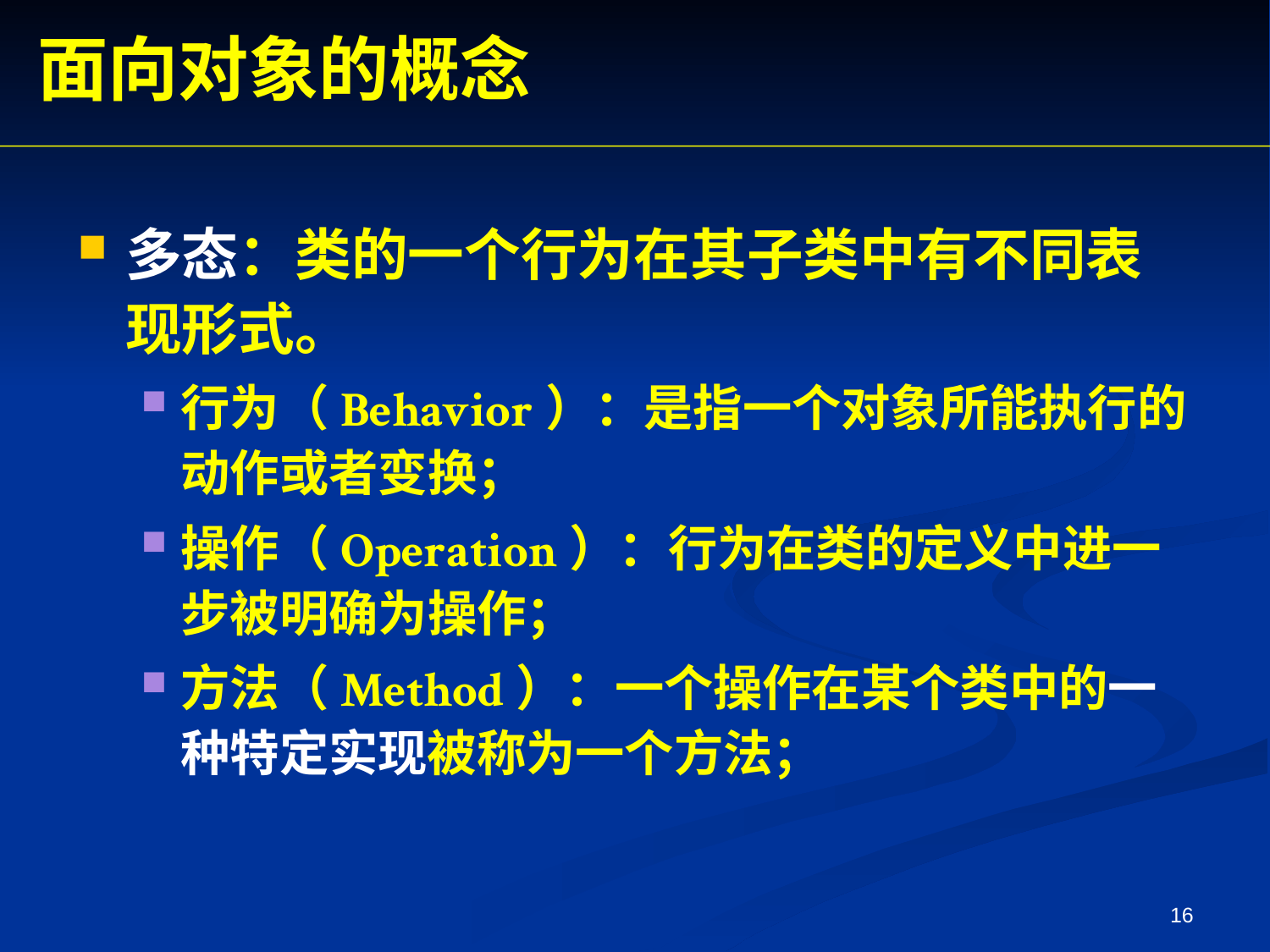

面向对象的概念

多态：类的一个行为在其子类中有不同表现形式。
行为（Behavior）：是指一个对象所能执行的动作或者变换；
操作（Operation）：行为在类的定义中进一步被明确为操作；
方法（Method）：一个操作在某个类中的一种特定实现被称为一个方法；
16